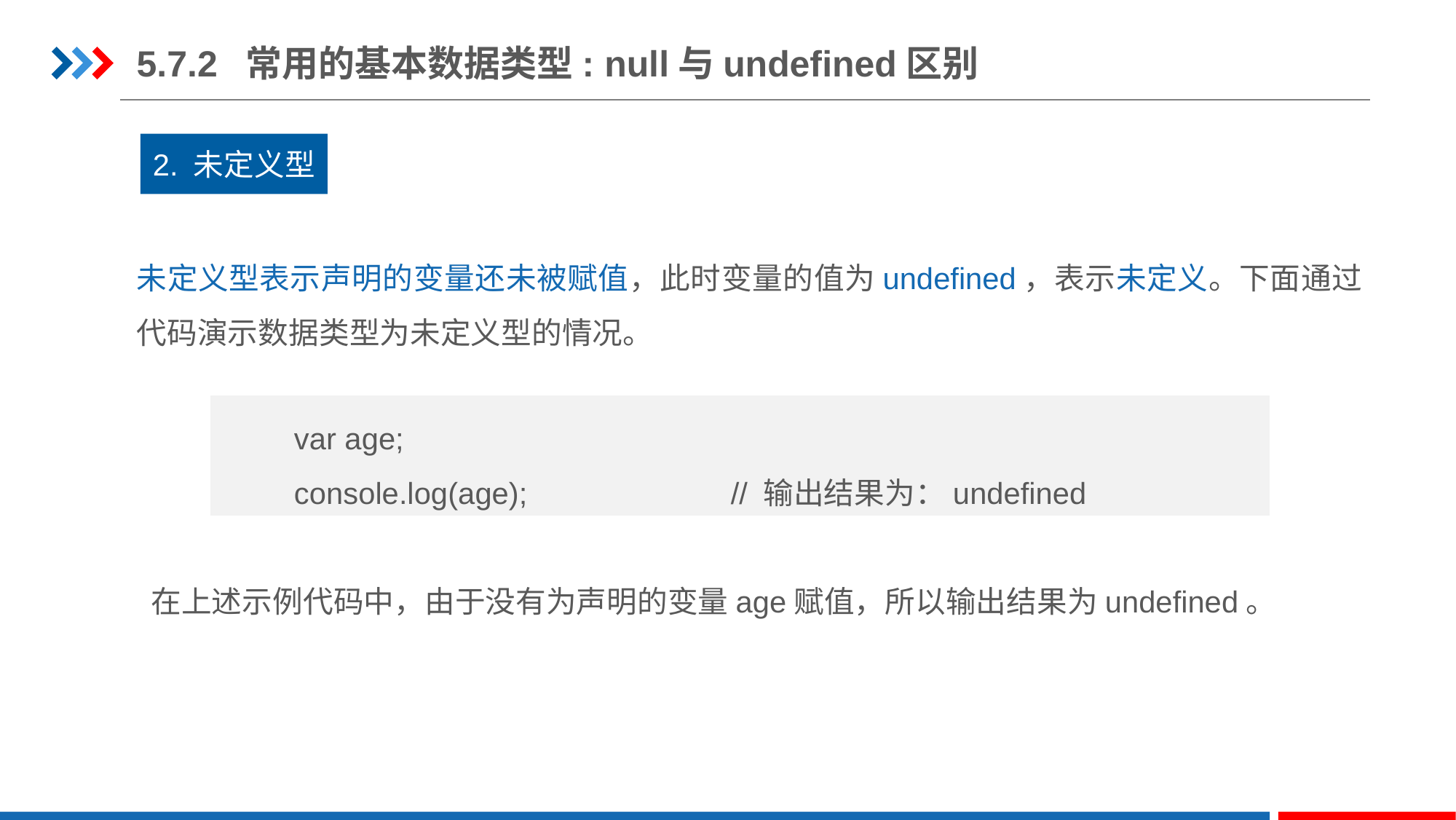

5.7.2	常用的基本数据类型: null与undefined区别
2. 未定义型
未定义型表示声明的变量还未被赋值，此时变量的值为undefined，表示未定义。下面通过代码演示数据类型为未定义型的情况。
var age;
console.log(age);		// 输出结果为：undefined
在上述示例代码中，由于没有为声明的变量age赋值，所以输出结果为undefined。